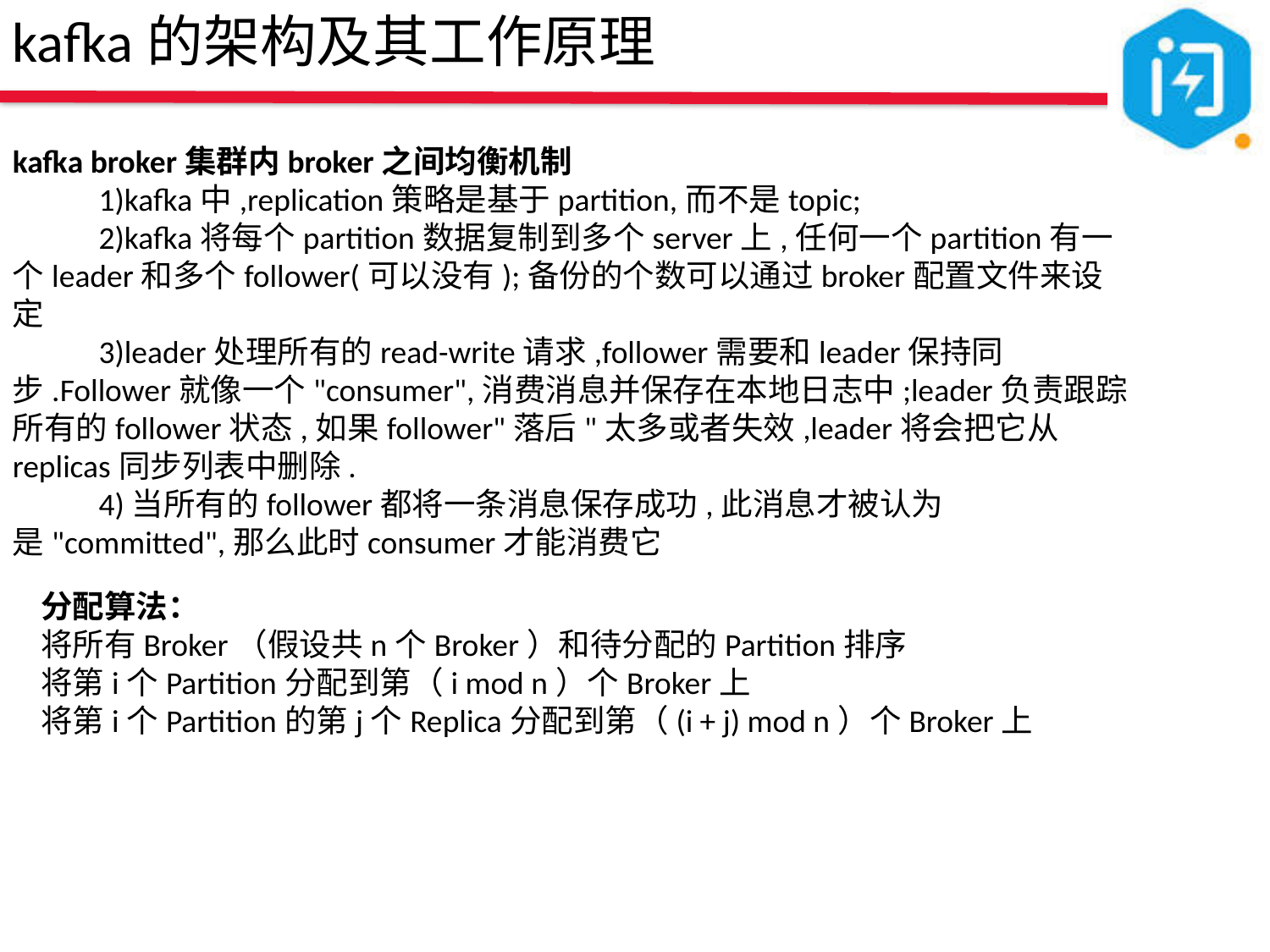

kafka的架构及其工作原理
kafka broker集群内broker之间均衡机制
            1)kafka中,replication策略是基于partition,而不是topic;
            2)kafka将每个partition数据复制到多个server上,任何一个partition有一个leader和多个follower(可以没有);备份的个数可以通过broker配置文件来设定
            3)leader处理所有的read-write请求,follower需要和leader保持同步.Follower就像一个"consumer",消费消息并保存在本地日志中;leader负责跟踪所有的follower状态,如果follower"落后"太多或者失效,leader将会把它从replicas同步列表中删除.
            4)当所有的follower都将一条消息保存成功,此消息才被认为是"committed",那么此时consumer才能消费它
分配算法：
将所有Broker（假设共n个Broker）和待分配的Partition排序
将第i个Partition分配到第（i mod n）个Broker上
将第i个Partition的第j个Replica分配到第（(i + j) mod n）个Broker上